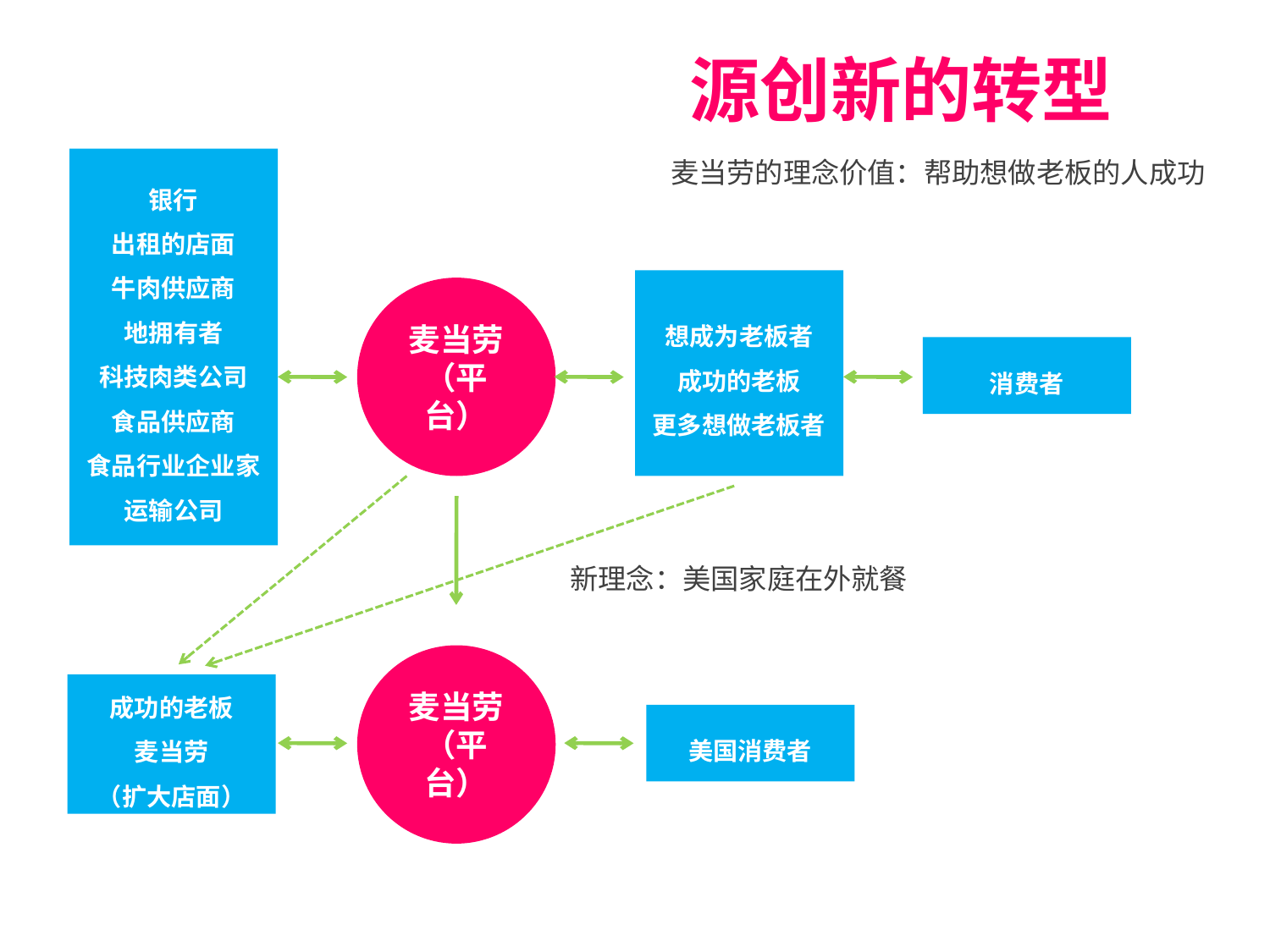

源创新的转型
银行
出租的店面
牛肉供应商
地拥有者
科技肉类公司
食品供应商
食品行业企业家
运输公司
麦当劳的理念价值：帮助想做老板的人成功
想成为老板者
成功的老板
更多想做老板者
麦当劳
（平台）
消费者
新理念：美国家庭在外就餐
麦当劳
（平台）
成功的老板
麦当劳
（扩大店面）
美国消费者